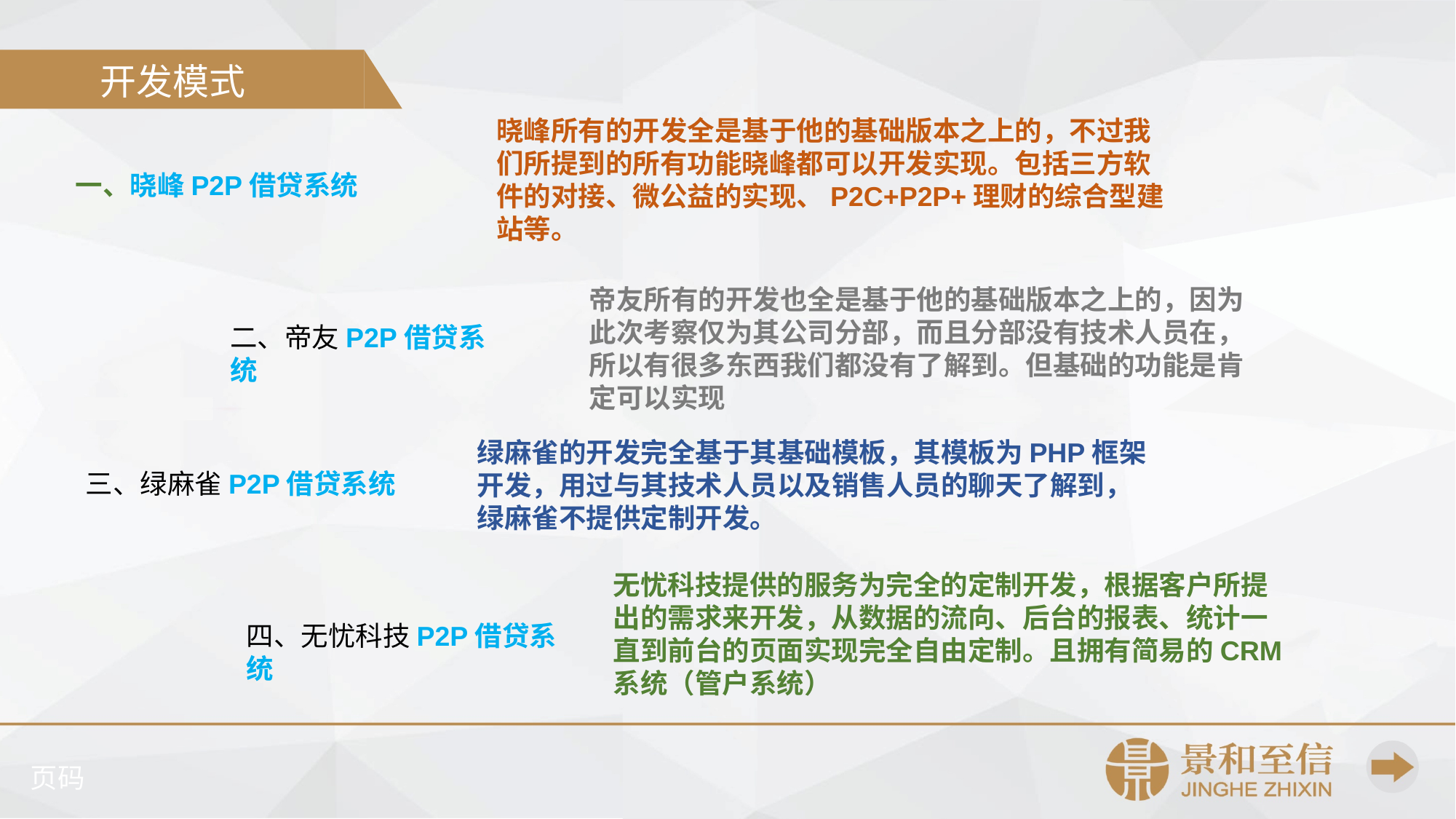

开发模式
晓峰所有的开发全是基于他的基础版本之上的，不过我们所提到的所有功能晓峰都可以开发实现。包括三方软件的对接、微公益的实现、P2C+P2P+理财的综合型建站等。
一、晓峰P2P借贷系统
帝友所有的开发也全是基于他的基础版本之上的，因为此次考察仅为其公司分部，而且分部没有技术人员在，所以有很多东西我们都没有了解到。但基础的功能是肯定可以实现
二、帝友P2P借贷系统
绿麻雀的开发完全基于其基础模板，其模板为PHP框架开发，用过与其技术人员以及销售人员的聊天了解到，绿麻雀不提供定制开发。
三、绿麻雀P2P借贷系统
无忧科技提供的服务为完全的定制开发，根据客户所提出的需求来开发，从数据的流向、后台的报表、统计一直到前台的页面实现完全自由定制。且拥有简易的CRM系统（管户系统）
四、无忧科技P2P借贷系统
页码